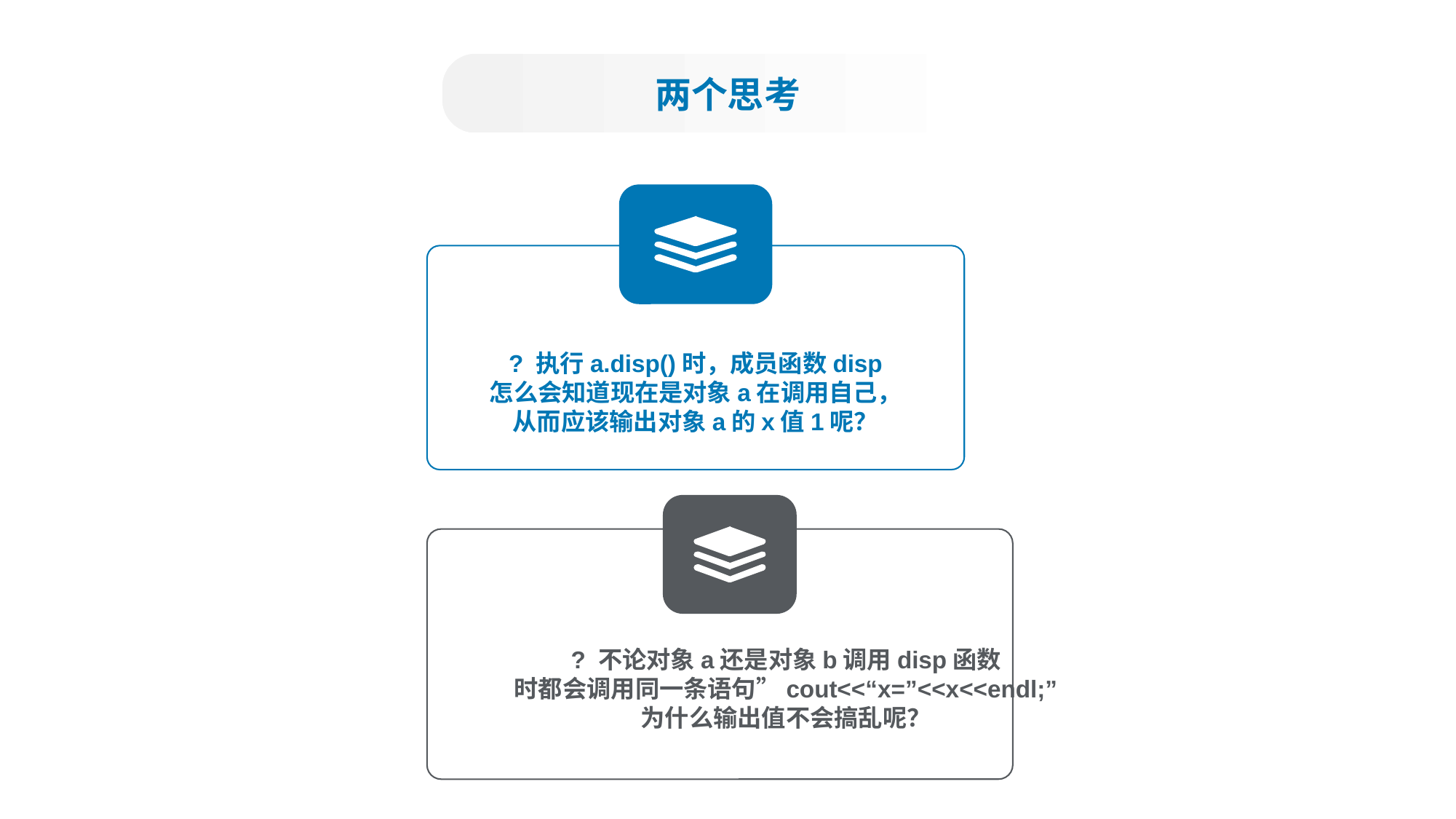

两个思考

? 执行a.disp()时，成员函数disp
怎么会知道现在是对象a在调用自己，
从而应该输出对象a的x值1呢？

? 不论对象a还是对象b调用disp函数
时都会调用同一条语句”cout<<“x=”<<x<<endl;”
为什么输出值不会搞乱呢？